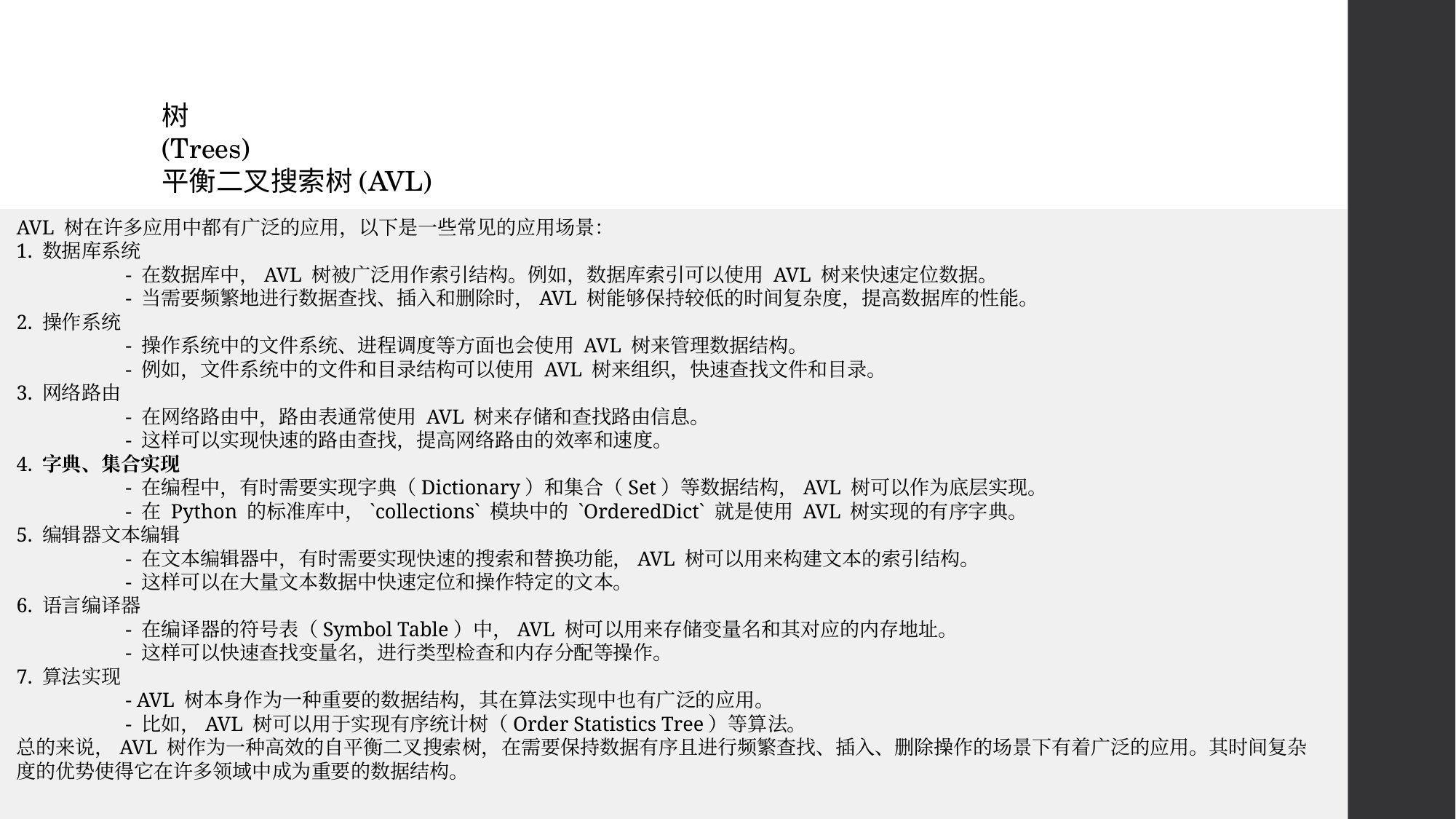

# 树 (Trees) 平衡二叉搜索树(AVL)

AVL 树在许多应用中都有广泛的应用，以下是一些常见的应用场景：
1. 数据库系统
	- 在数据库中，AVL 树被广泛用作索引结构。例如，数据库索引可以使用 AVL 树来快速定位数据。
	- 当需要频繁地进行数据查找、插入和删除时，AVL 树能够保持较低的时间复杂度，提高数据库的性能。
2. 操作系统
	- 操作系统中的文件系统、进程调度等方面也会使用 AVL 树来管理数据结构。
	- 例如，文件系统中的文件和目录结构可以使用 AVL 树来组织，快速查找文件和目录。
3. 网络路由
	- 在网络路由中，路由表通常使用 AVL 树来存储和查找路由信息。
	- 这样可以实现快速的路由查找，提高网络路由的效率和速度。
4. 字典、集合实现
	- 在编程中，有时需要实现字典（Dictionary）和集合（Set）等数据结构，AVL 树可以作为底层实现。
	- 在 Python 的标准库中，`collections` 模块中的 `OrderedDict` 就是使用 AVL 树实现的有序字典。
5. 编辑器文本编辑
	- 在文本编辑器中，有时需要实现快速的搜索和替换功能，AVL 树可以用来构建文本的索引结构。
	- 这样可以在大量文本数据中快速定位和操作特定的文本。
6. 语言编译器
	- 在编译器的符号表（Symbol Table）中，AVL 树可以用来存储变量名和其对应的内存地址。
	- 这样可以快速查找变量名，进行类型检查和内存分配等操作。
7. 算法实现
	- AVL 树本身作为一种重要的数据结构，其在算法实现中也有广泛的应用。
	- 比如，AVL 树可以用于实现有序统计树（Order Statistics Tree）等算法。
总的来说，AVL 树作为一种高效的自平衡二叉搜索树，在需要保持数据有序且进行频繁查找、插入、删除操作的场景下有着广泛的应用。其时间复杂度的优势使得它在许多领域中成为重要的数据结构。